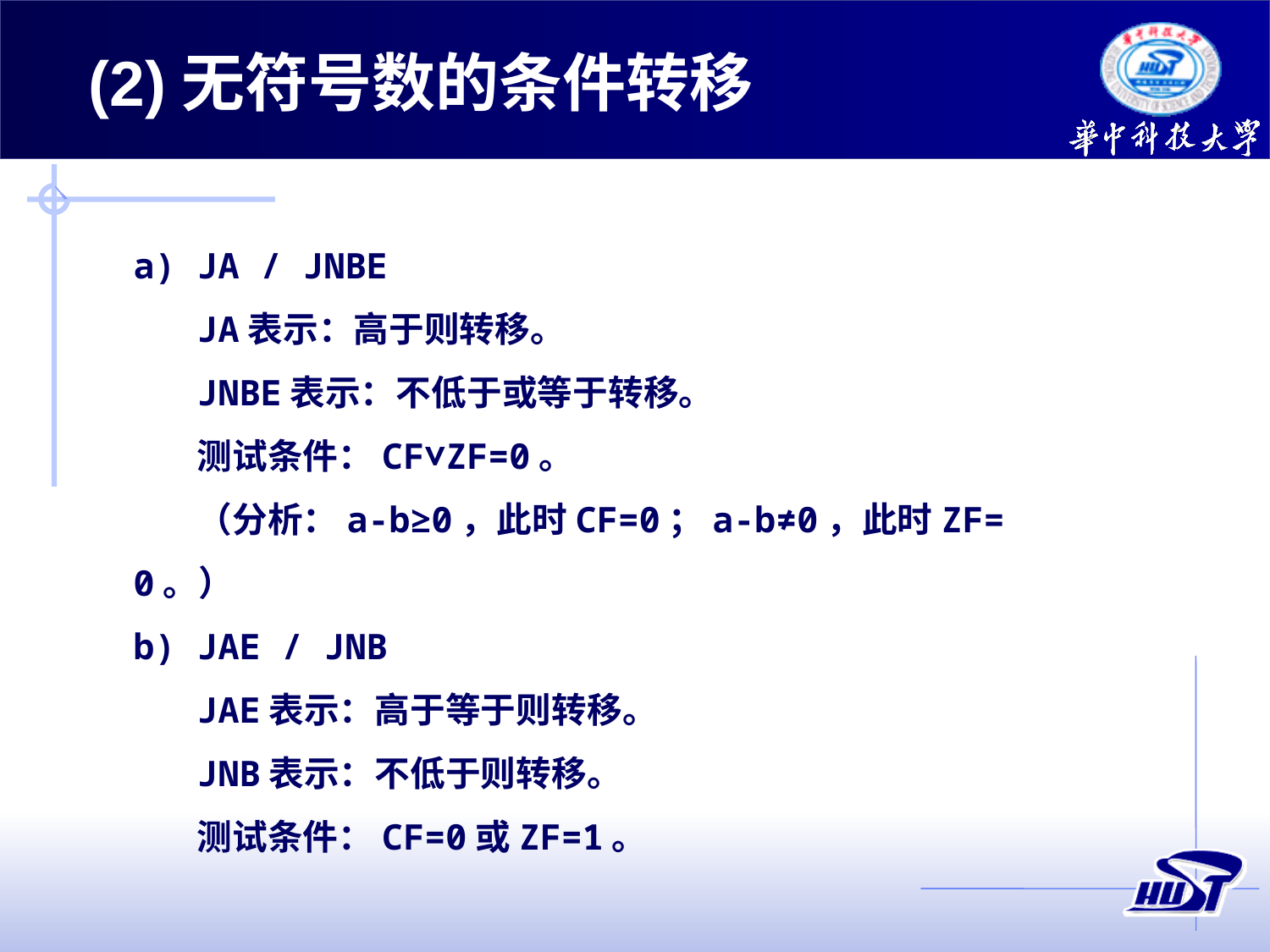

(2)无符号数的条件转移
a) JA / JNBE
JA表示：高于则转移。
JNBE表示：不低于或等于转移。
测试条件：CF∨ZF=0。
（分析：a-b≥0，此时CF=0；a-b≠0，此时ZF=0。）
b) JAE / JNB
JAE表示：高于等于则转移。
JNB表示：不低于则转移。
测试条件：CF=0或ZF=1。